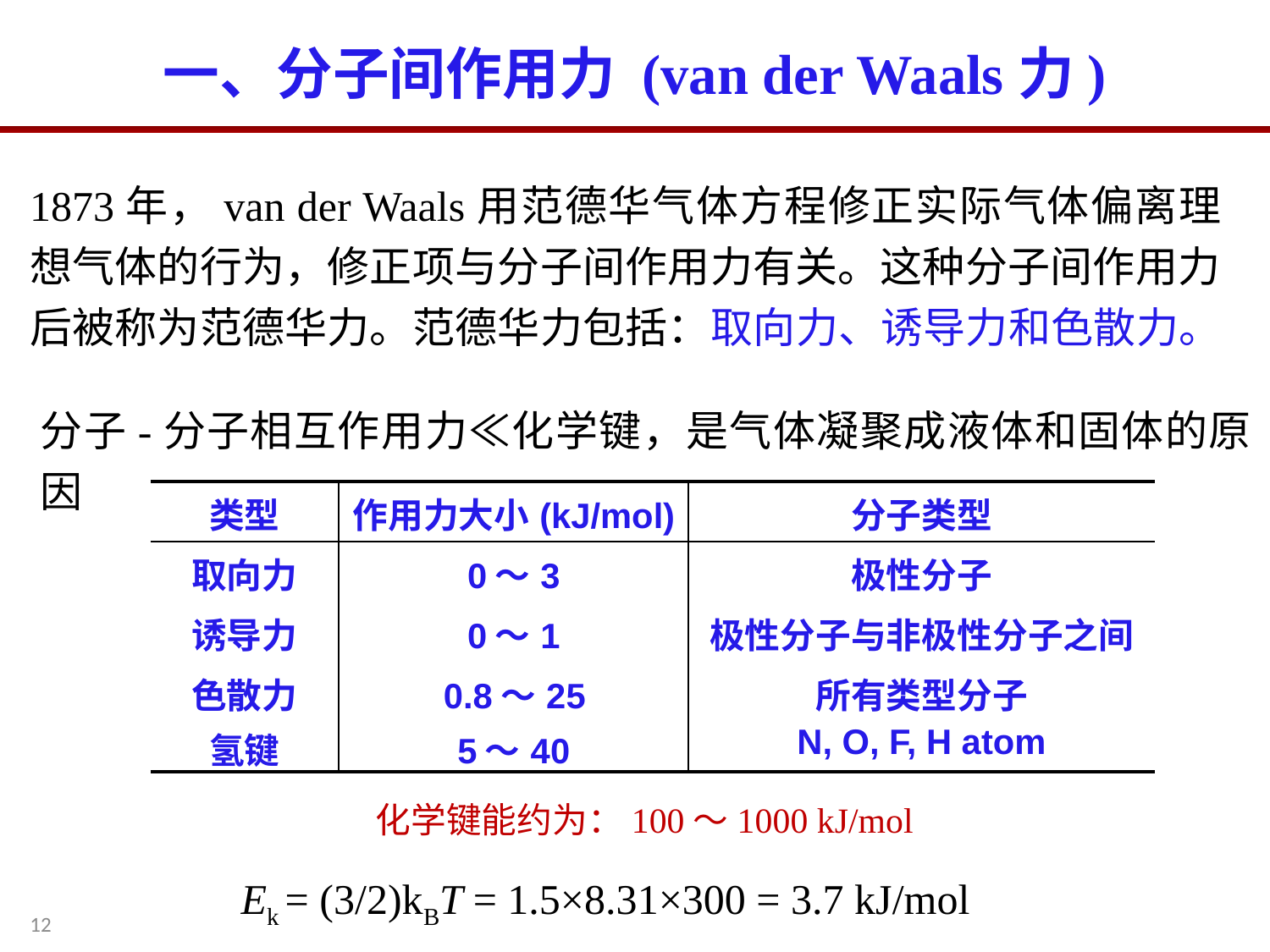

一、分子间作用力 (van der Waals力)

1873年，van der Waals用范德华气体方程修正实际气体偏离理想气体的行为，修正项与分子间作用力有关。这种分子间作用力后被称为范德华力。范德华力包括：取向力、诱导力和色散力。
分子-分子相互作用力≪化学键，是气体凝聚成液体和固体的原因
| 类型 | 作用力大小(kJ/mol) | 分子类型 |
| --- | --- | --- |
| 取向力 | 0～3 | 极性分子 |
| 诱导力 | 0～1 | 极性分子与非极性分子之间 |
| 色散力 | 0.8～25 | 所有类型分子 |
| 氢键 | 5～40 | N, O, F, H atom |
化学键能约为：100～1000 kJ/mol
Ek = (3/2)kBT = 1.5×8.31×300 = 3.7 kJ/mol
12